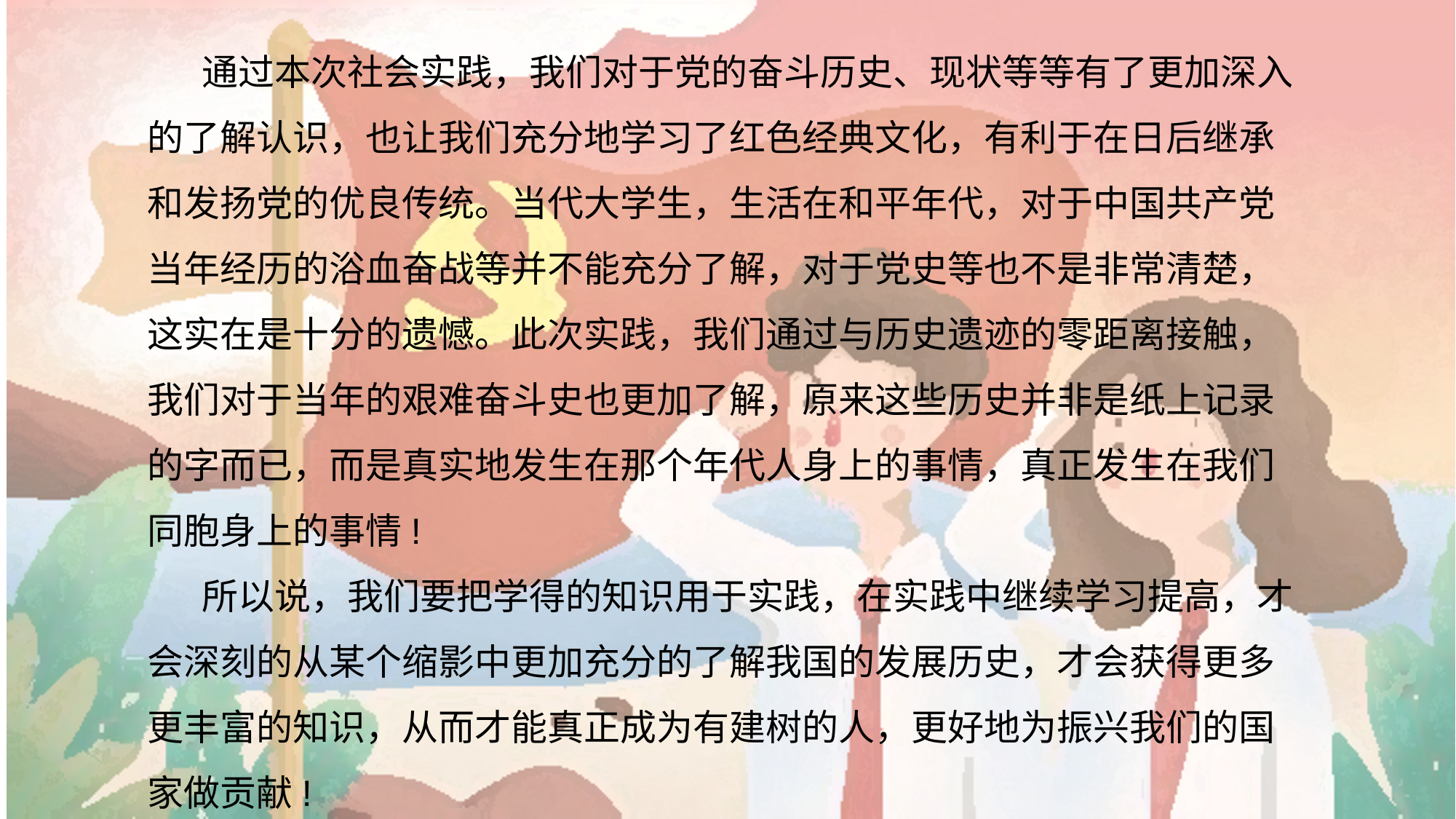

通过本次社会实践，我们对于党的奋斗历史、现状等等有了更加深入的了解认识，也让我们充分地学习了红色经典文化，有利于在日后继承和发扬党的优良传统。当代大学生，生活在和平年代，对于中国共产党当年经历的浴血奋战等并不能充分了解，对于党史等也不是非常清楚，这实在是十分的遗憾。此次实践，我们通过与历史遗迹的零距离接触，我们对于当年的艰难奋斗史也更加了解，原来这些历史并非是纸上记录的字而已，而是真实地发生在那个年代人身上的事情，真正发生在我们同胞身上的事情!
所以说，我们要把学得的知识用于实践，在实践中继续学习提高，才会深刻的从某个缩影中更加充分的了解我国的发展历史，才会获得更多更丰富的知识，从而才能真正成为有建树的人，更好地为振兴我们的国家做贡献!